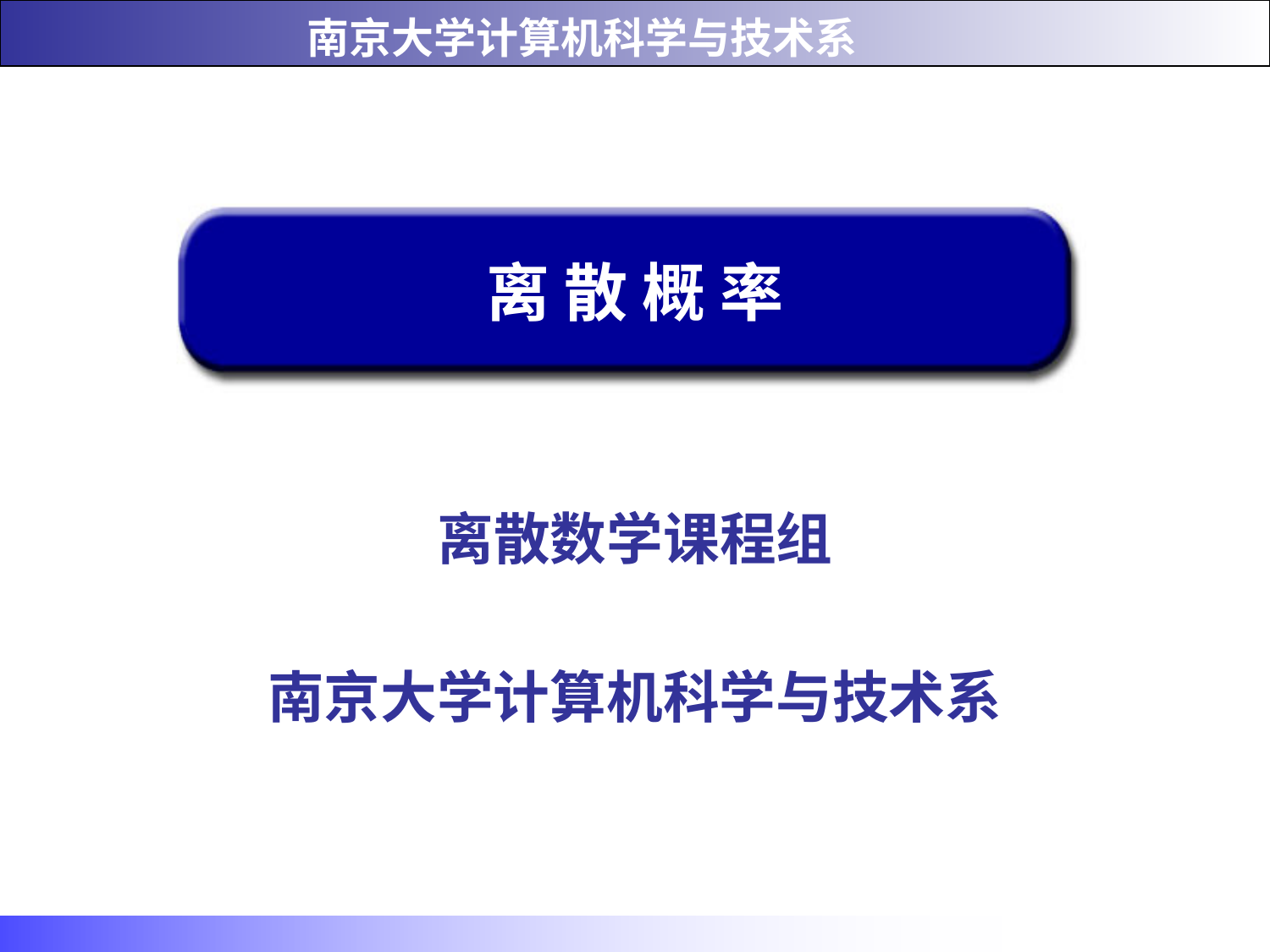

# 离 散 概 率
离散数学课程组

南京大学计算机科学与技术系